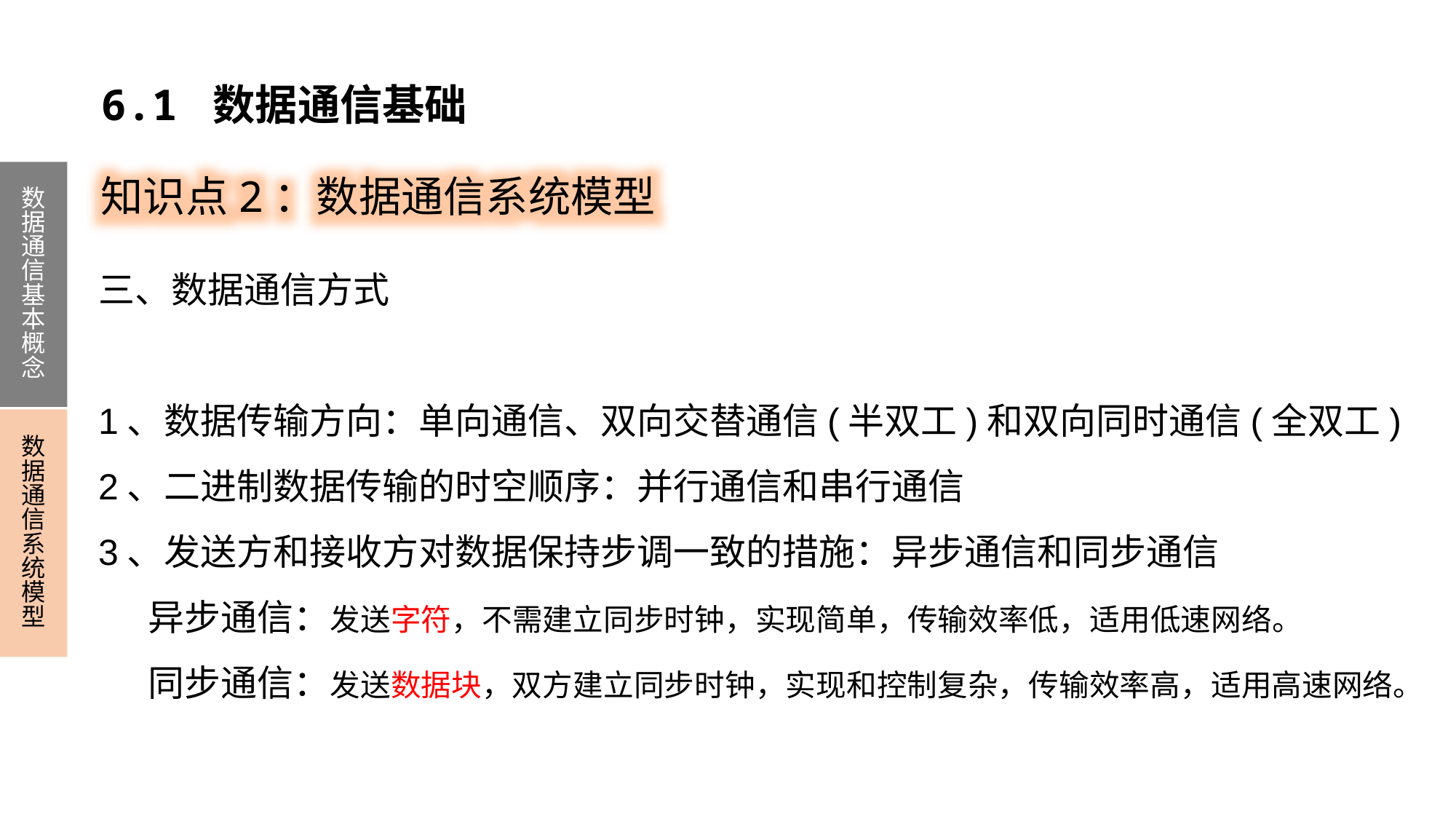

6.1 数据通信基础
知识点2：数据通信系统模型
数据通信基本概念
数据通信系统模型
三、数据通信方式

1、数据传输方向：单向通信、双向交替通信(半双工)和双向同时通信(全双工)
2、二进制数据传输的时空顺序：并行通信和串行通信
3、发送方和接收方对数据保持步调一致的措施：异步通信和同步通信
     异步通信：发送字符，不需建立同步时钟，实现简单，传输效率低，适用低速网络。
     同步通信：发送数据块，双方建立同步时钟，实现和控制复杂，传输效率高，适用高速网络。